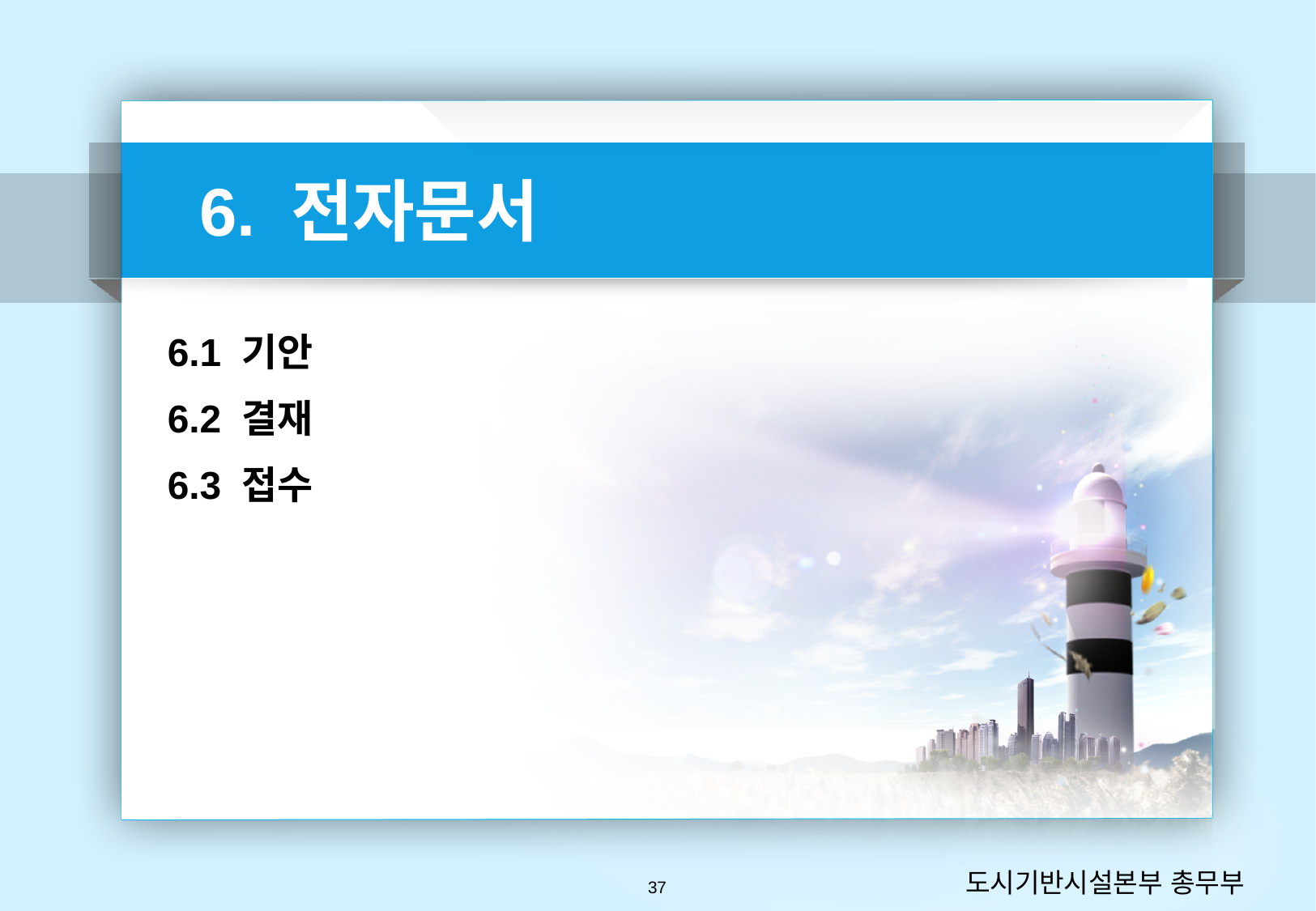

6. 전자문서
6.1 기안
6.2 결재
6.3 접수